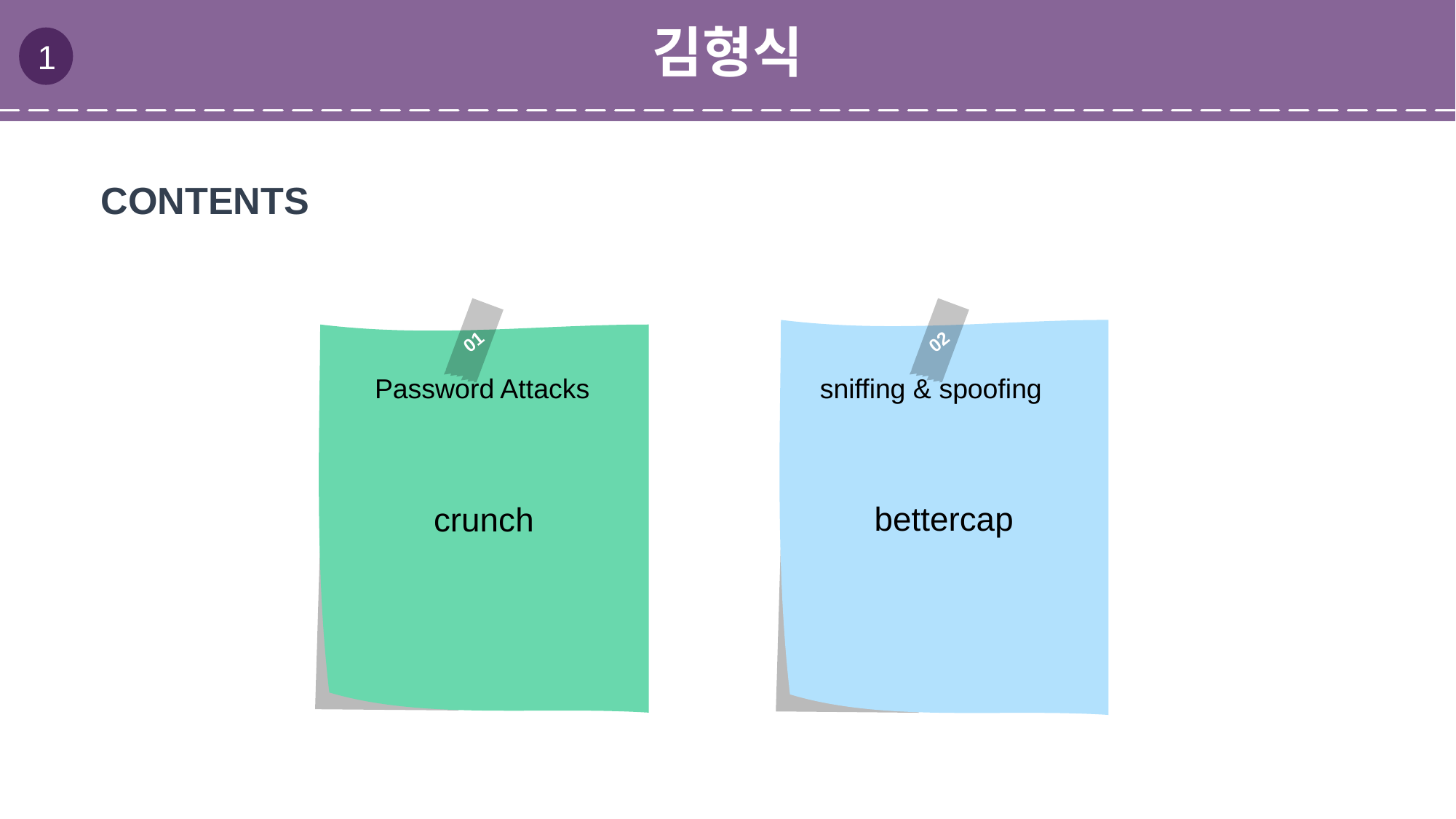

김형식
1

CONTENTS
01
02
bettercap

crunch

  Password Attacks
sniffing & spoofing